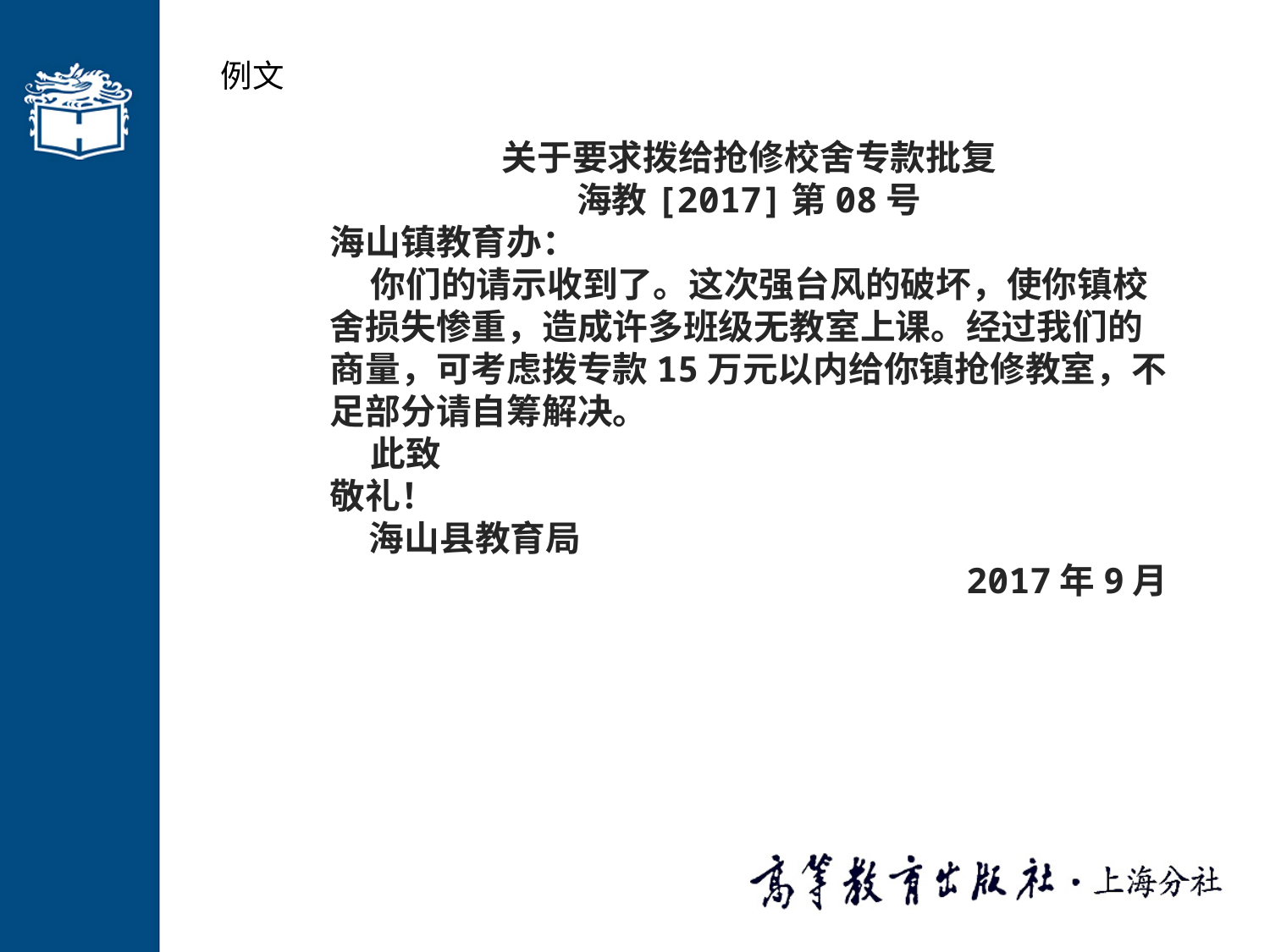

例文
关于要求拨给抢修校舍专款批复
海教[2017]第08号
海山镇教育办：
    你们的请示收到了。这次强台风的破坏，使你镇校舍损失惨重，造成许多班级无教室上课。经过我们的商量，可考虑拨专款15万元以内给你镇抢修教室，不足部分请自筹解决。
    此致
敬礼！
海山县教育局
  2017年9月